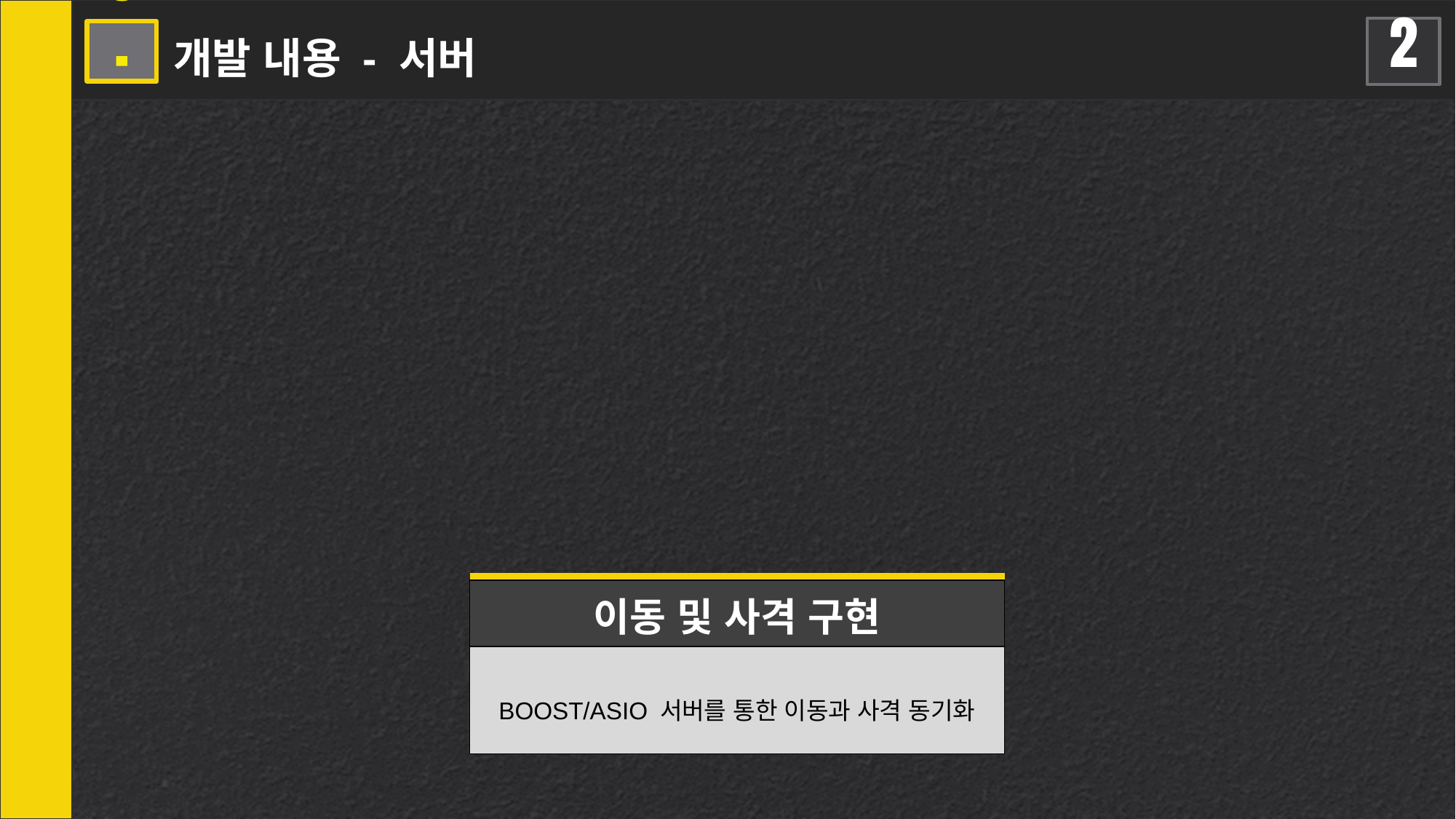

2
5 .
개발 내용 - 서버
| 이동 및 사격 구현 |
| --- |
| BOOST/ASIO 서버를 통한 이동과 사격 동기화 |